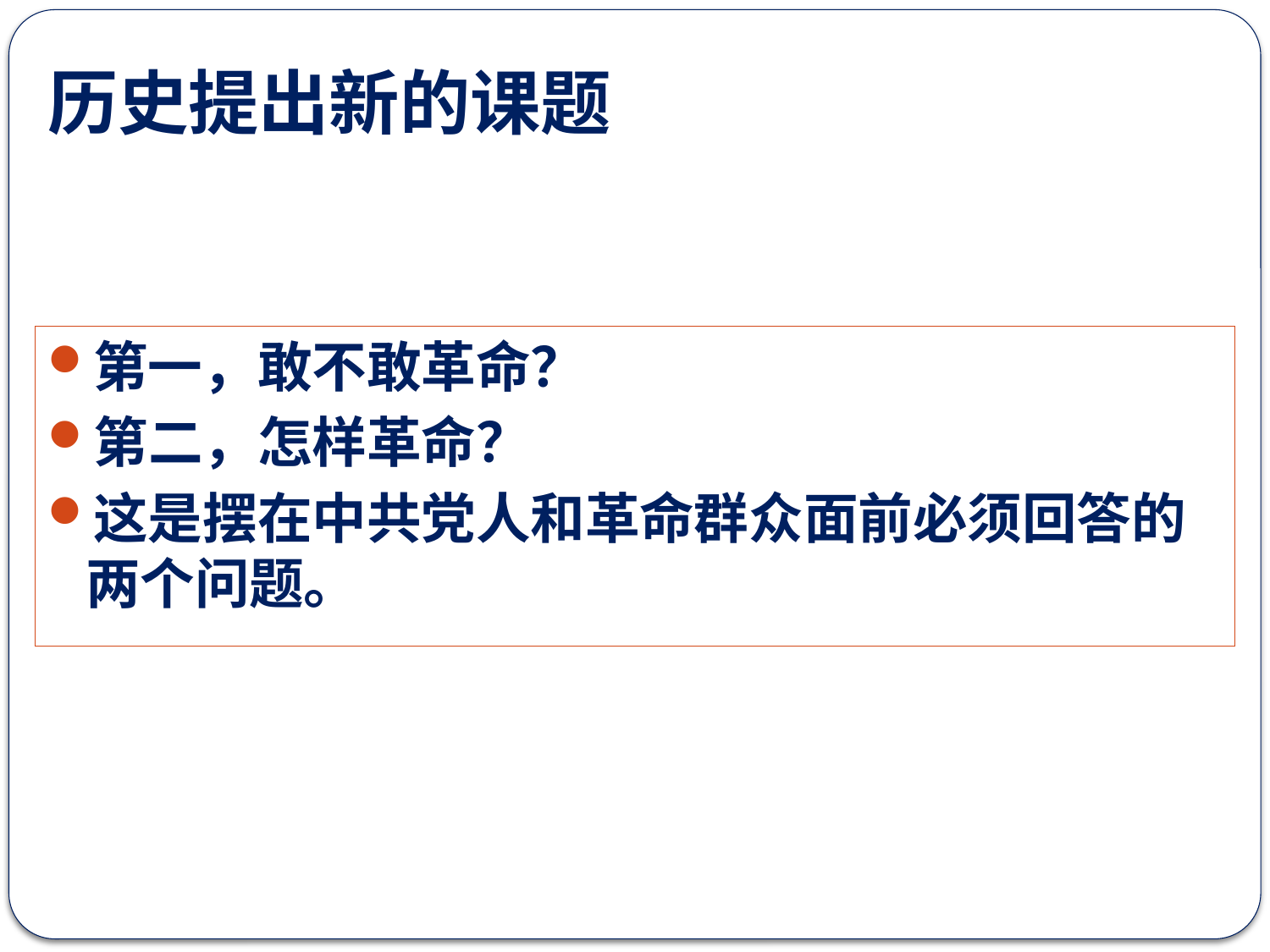

# 历史提出新的课题
第一，敢不敢革命？
第二，怎样革命？
这是摆在中共党人和革命群众面前必须回答的两个问题。